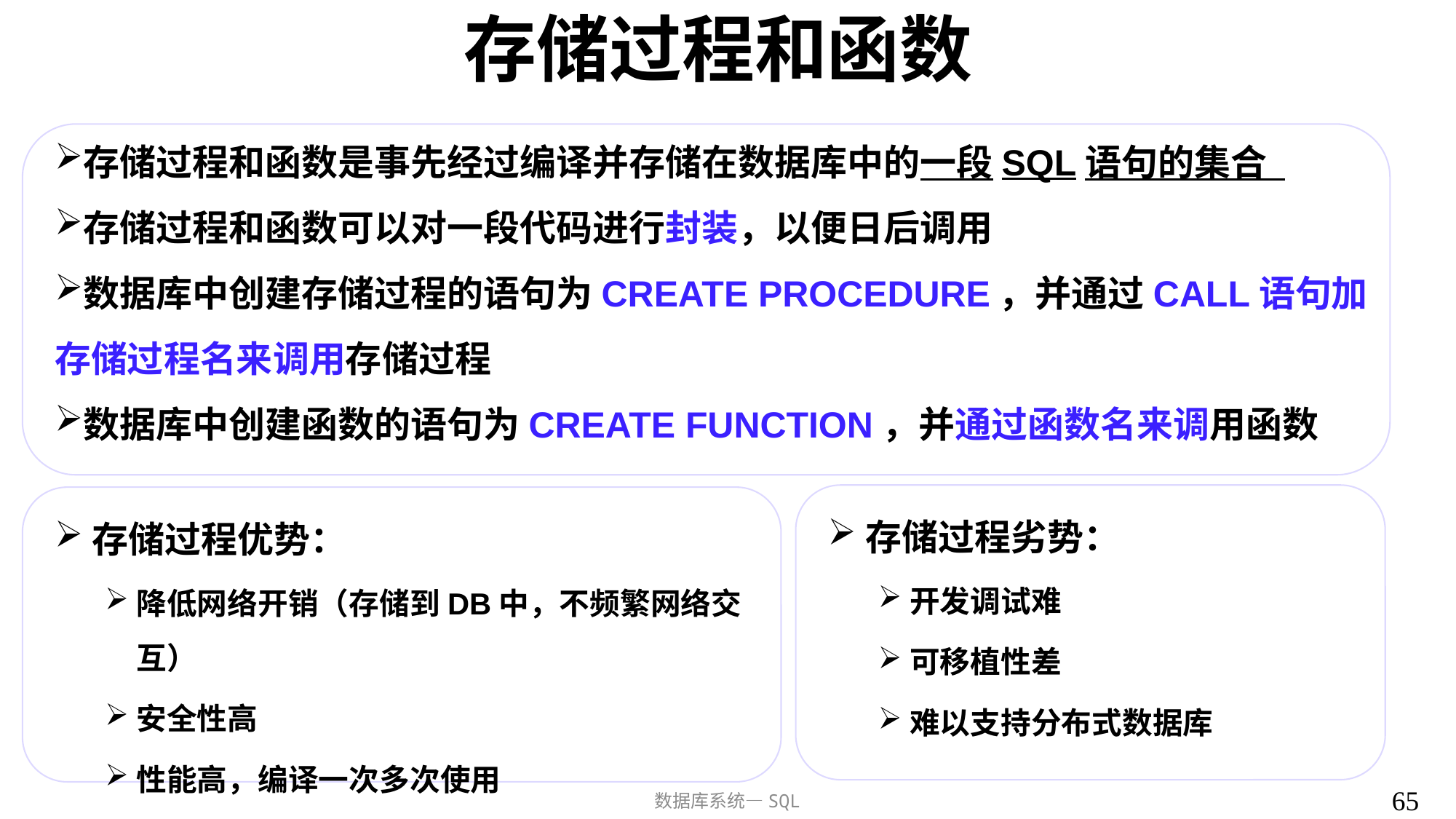

# 存储过程和函数
存储过程和函数是事先经过编译并存储在数据库中的一段SQL语句的集合
存储过程和函数可以对一段代码进行封装，以便日后调用
数据库中创建存储过程的语句为CREATE PROCEDURE，并通过CALL语句加存储过程名来调用存储过程
数据库中创建函数的语句为CREATE FUNCTION，并通过函数名来调用函数

存储过程劣势：
开发调试难
可移植性差
难以支持分布式数据库

存储过程优势：
降低网络开销（存储到DB中，不频繁网络交互）
安全性高
性能高，编译一次多次使用

65
数据库系统—SQL